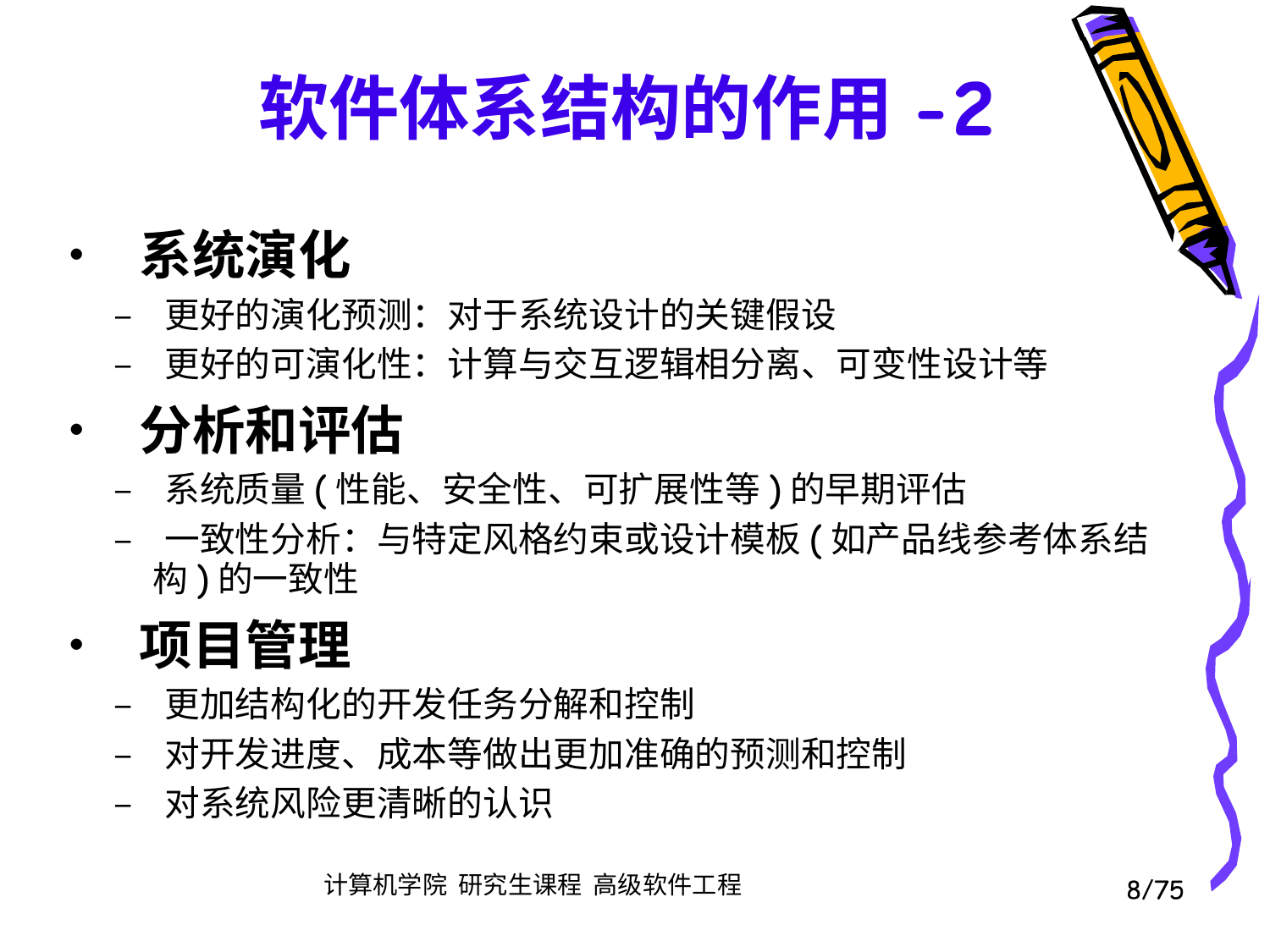

软件体系结构的作用-2

•  系统演化
	–   更好的演化预测：对于系统设计的关键假设
	–   更好的可演化性：计算与交互逻辑相分离、可变性设计等
•  分析和评估
	–   系统质量(性能、安全性、可扩展性等)的早期评估
	–   一致性分析：与特定风格约束或设计模板(如产品线参考体系结
		构)的一致性
•  项目管理
	–   更加结构化的开发任务分解和控制
	–   对开发进度、成本等做出更加准确的预测和控制
	–   对系统风险更清晰的认识

8/75
计算机学院  研究生课程  高级软件工程